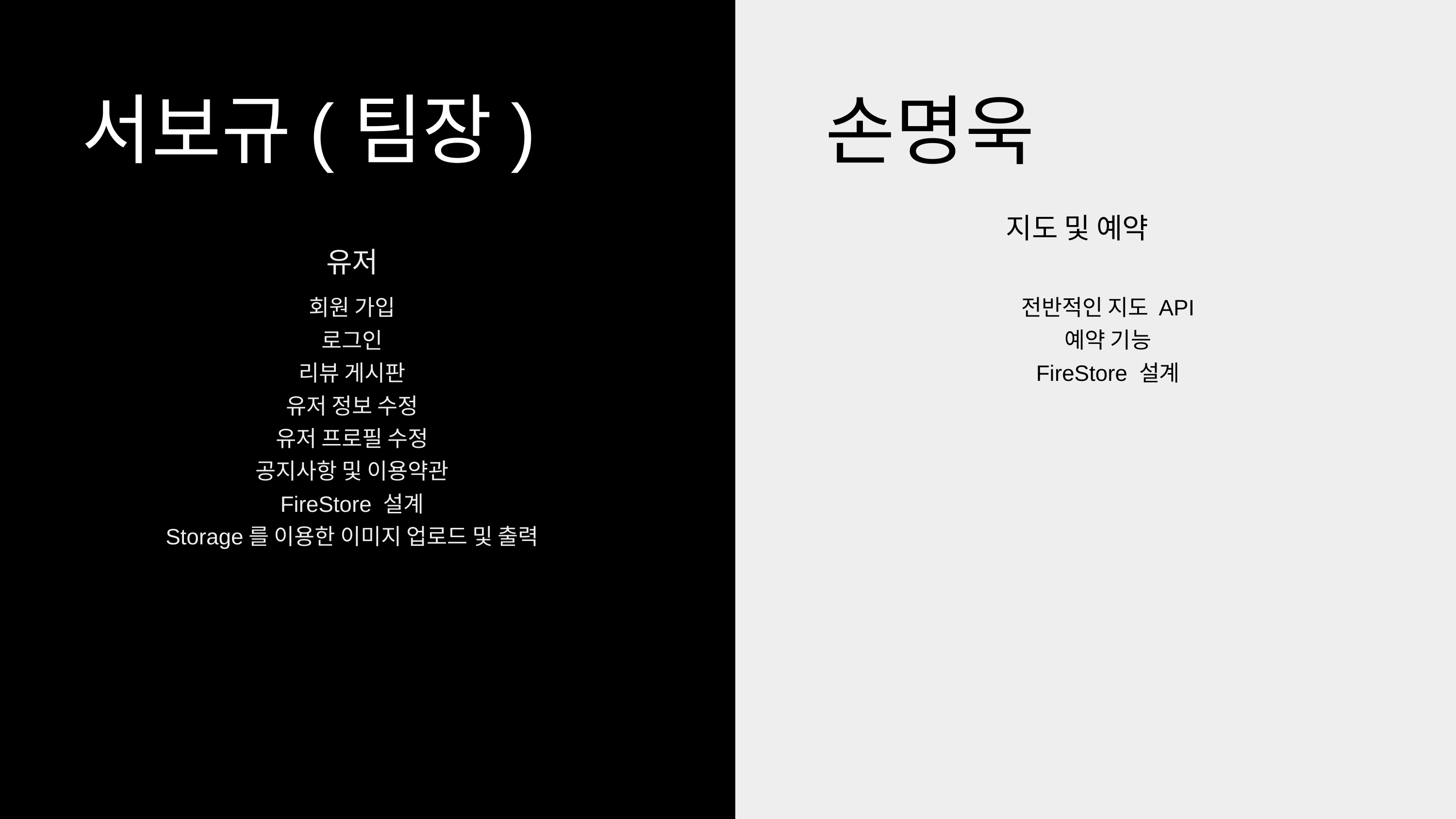

서보규(팀장)
손명욱
지도 및 예약
유저
전반적인 지도 API
예약 기능
FireStore 설계
회원 가입
로그인
리뷰 게시판
유저 정보 수정
유저 프로필 수정
공지사항 및 이용약관
FireStore 설계
Storage를 이용한 이미지 업로드 및 출력